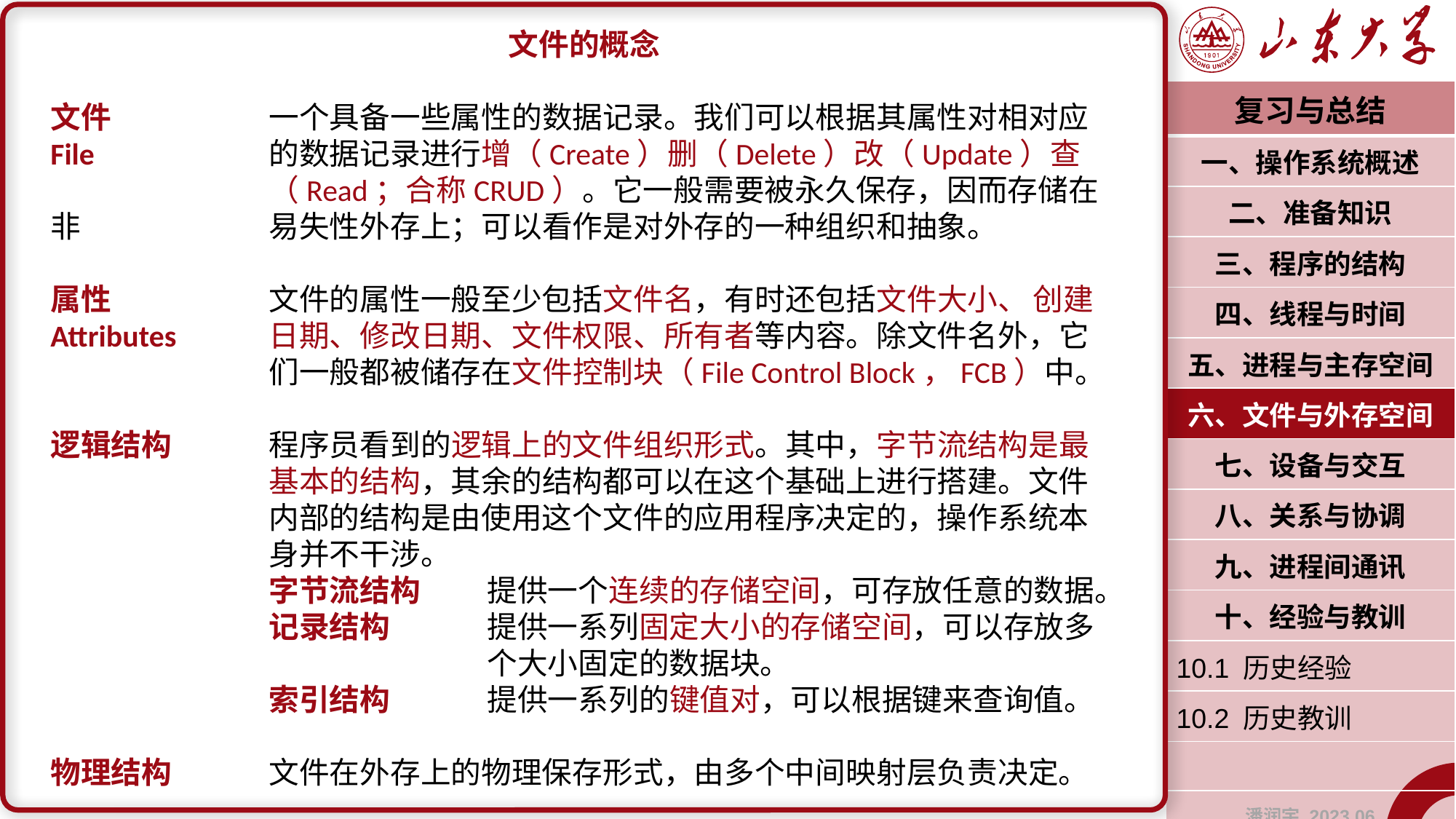

文件的概念

文件		一个具备一些属性的数据记录。我们可以根据其属性对相对应File		的数据记录进行增（Create）删（Delete）改（Update）查		（Read；合称CRUD）。它一般需要被永久保存，因而存储在非		易失性外存上；可以看作是对外存的一种组织和抽象。

属性		文件的属性一般至少包括文件名，有时还包括文件大小、	创建Attributes	日期、修改日期、文件权限、所有者等内容。除文件名外，它		们一般都被储存在文件控制块（File Control Block，FCB）中。

逻辑结构	程序员看到的逻辑上的文件组织形式。其中，字节流结构是最		基本的结构，其余的结构都可以在这个基础上进行搭建。文件		内部的结构是由使用这个文件的应用程序决定的，操作系统本		身并不干涉。
		字节流结构	提供一个连续的存储空间，可存放任意的数据。
		记录结构	提供一系列固定大小的存储空间，可以存放多				个大小固定的数据块。
		索引结构	提供一系列的键值对，可以根据键来查询值。

物理结构	文件在外存上的物理保存形式，由多个中间映射层负责决定。
| 复习与总结 |
| --- |
| 一、操作系统概述 |
| 二、准备知识 |
| 三、程序的结构 |
| 四、线程与时间 |
| 五、进程与主存空间 |
| 六、文件与外存空间 |
| 七、设备与交互 |
| 八、关系与协调 |
| 九、进程间通讯 |
| 十、经验与教训 |
| 10.1 历史经验 |
| 10.2 历史教训 |
|  |
| 潘润宇 2023.06 |